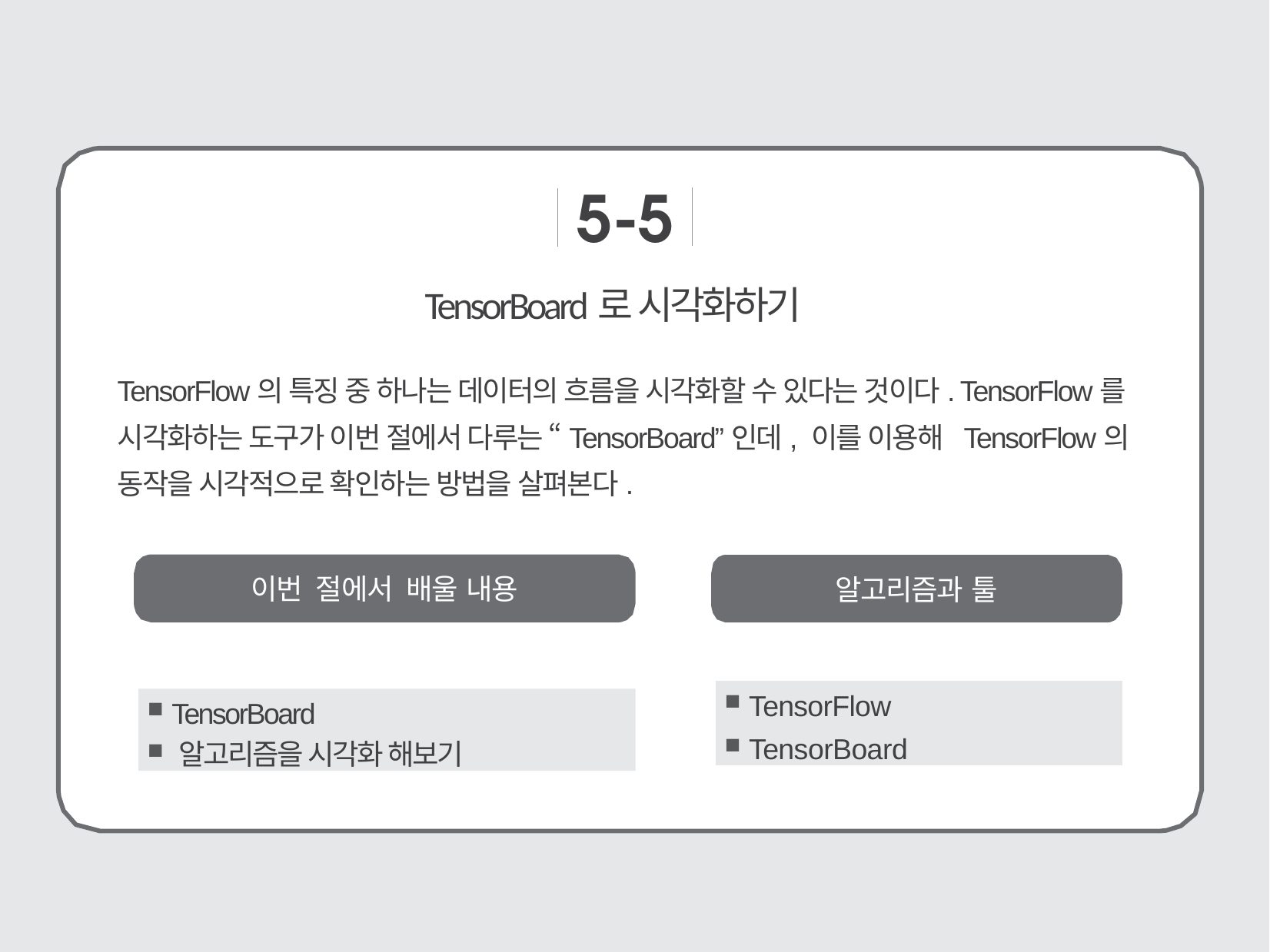

5-5

# TensorBoard로 시각화하기

TensorFlow의 특징 중 하나는 데이터의 흐름을 시각화할 수 있다는 것이다. TensorFlow를 시각화하는 도구가 이번 절에서 다루는 “TensorBoard”인데, 이를 이용해  TensorFlow의 동작을 시각적으로 확인하는 방법을 살펴본다.
이번  절에서  배울 내용
알고리즘과 툴
 TensorFlow
 TensorBoard
 TensorBoard
 알고리즘을 시각화 해보기